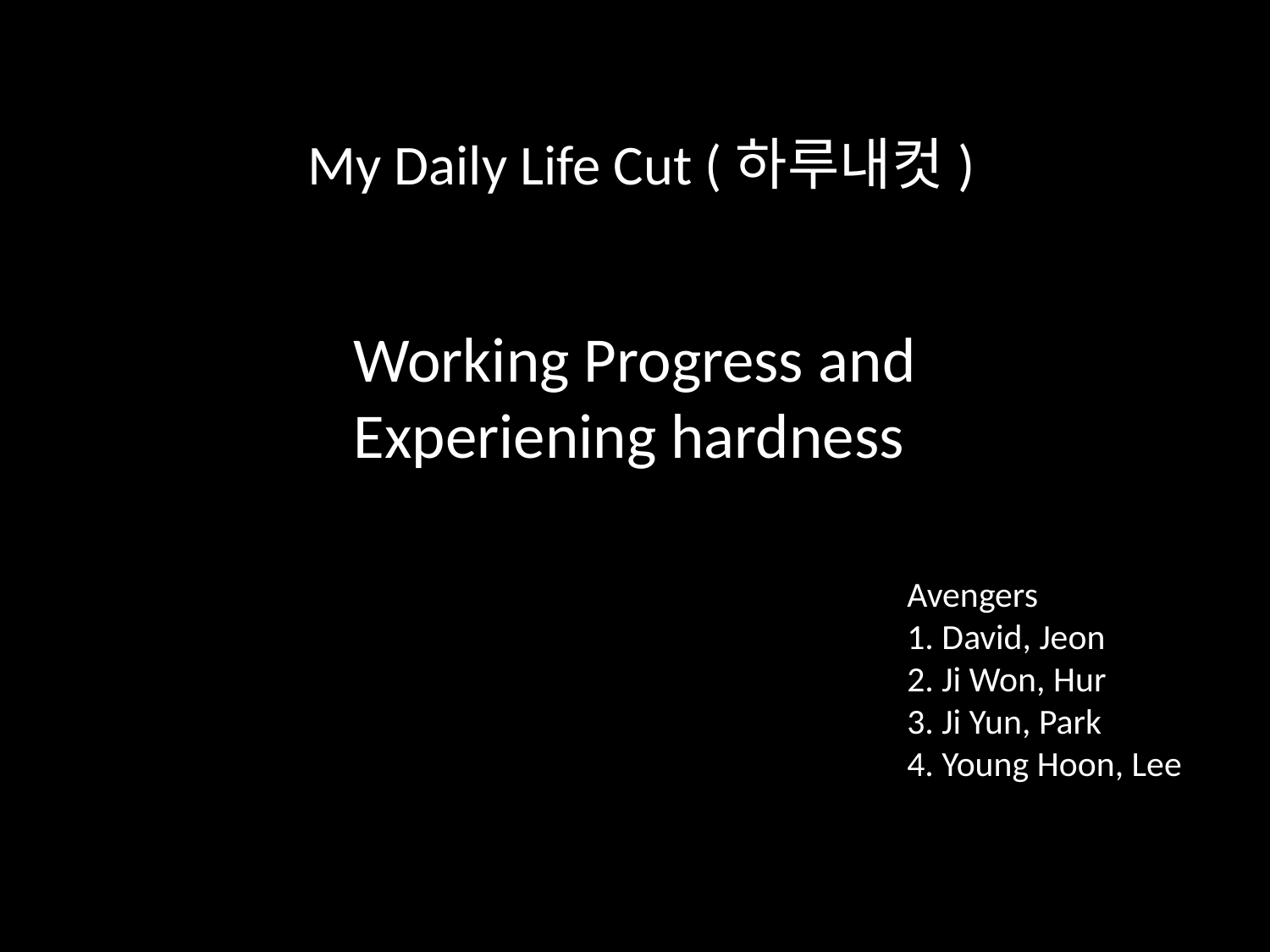

My Daily Life Cut (하루내컷)
Working Progress and
Experiening hardness
Avengers
1. David, Jeon
2. Ji Won, Hur
3. Ji Yun, Park
4. Young Hoon, Lee